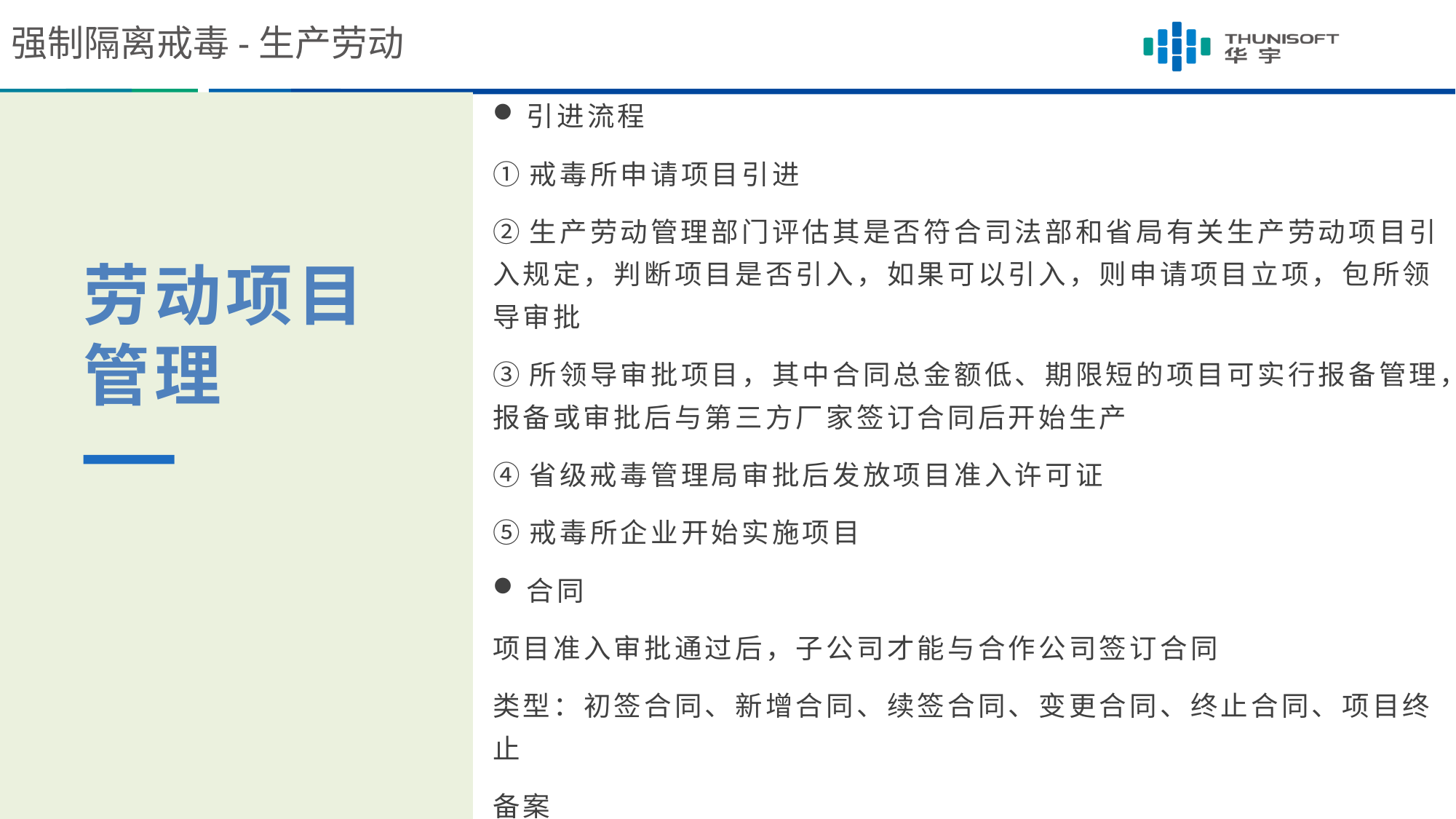

强制隔离戒毒-生产劳动

引进流程
①戒毒所申请项目引进
②生产劳动管理部门评估其是否符合司法部和省局有关生产劳动项目引入规定，判断项目是否引入，如果可以引入，则申请项目立项，包所领导审批
③所领导审批项目，其中合同总金额低、期限短的项目可实行报备管理，报备或审批后与第三方厂家签订合同后开始生产
④省级戒毒管理局审批后发放项目准入许可证
⑤戒毒所企业开始实施项目
合同
项目准入审批通过后，子公司才能与合作公司签订合同
类型：初签合同、新增合同、续签合同、变更合同、终止合同、项目终止
备案
劳动项目管理

91